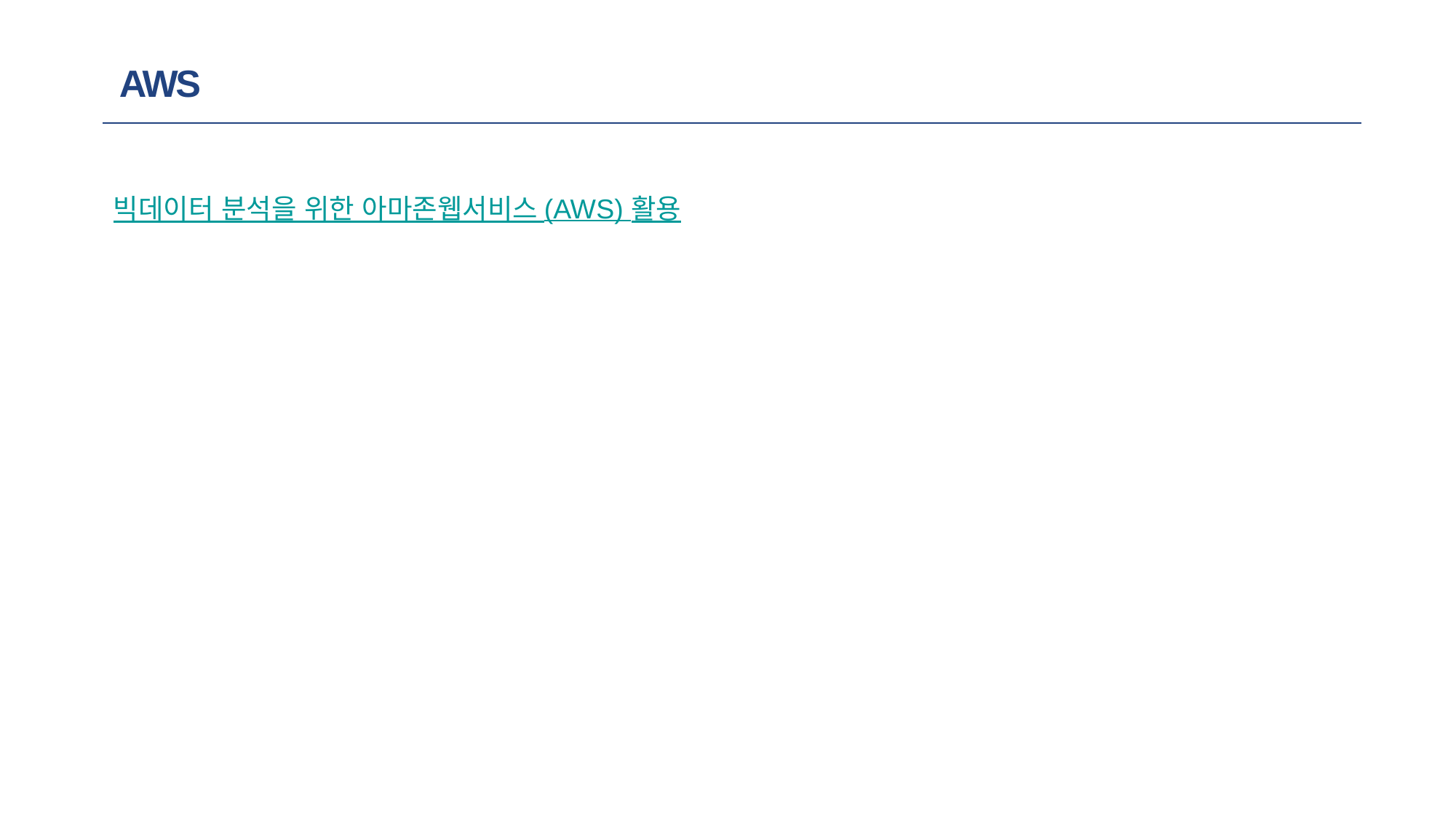

AWS
빅데이터 분석을 위한 아마존웹서비스 (AWS) 활용